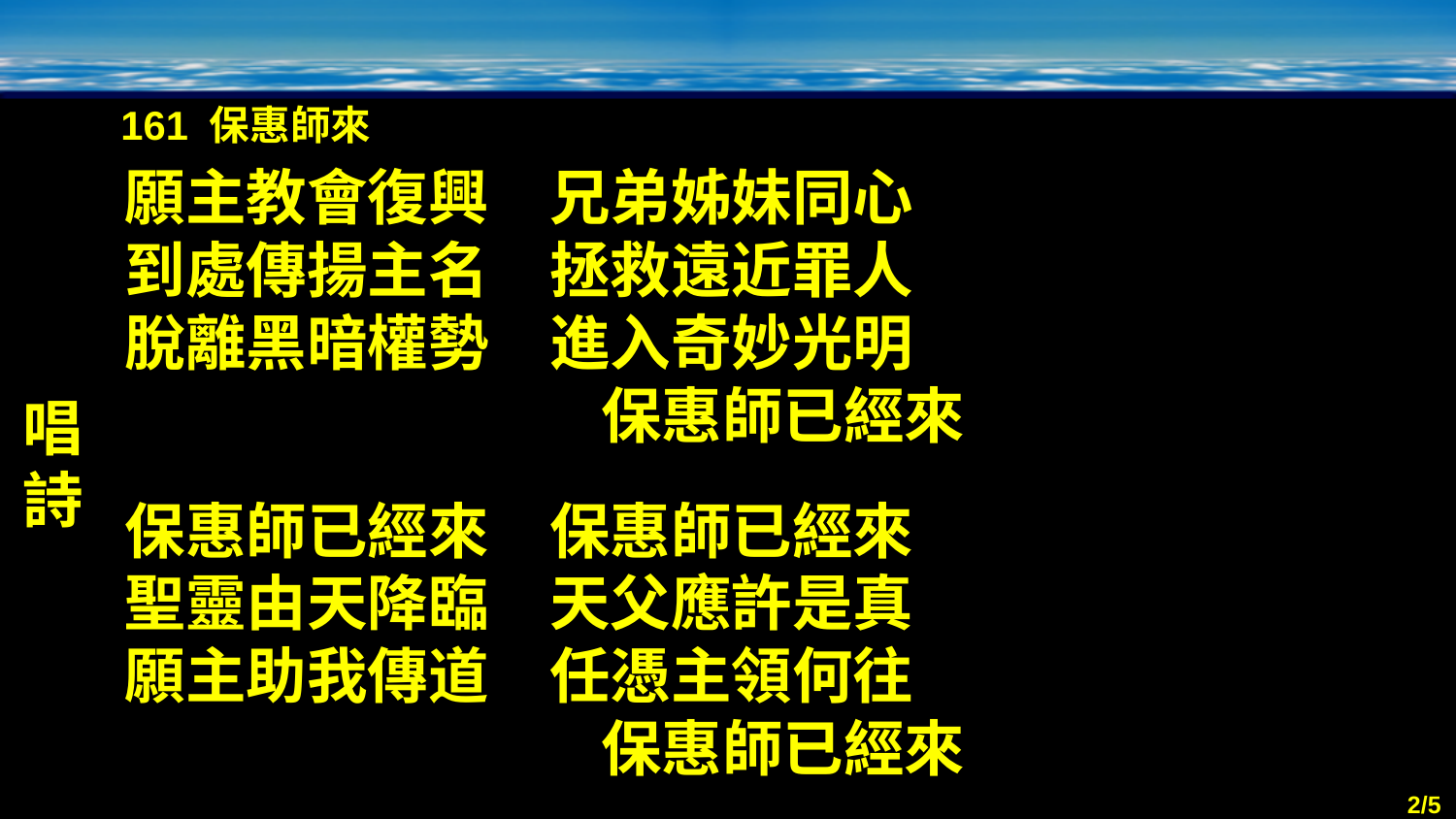

161 保惠師來
唱詩
願主教會復興　兄弟姊妹同心
到處傳揚主名　拯救遠近罪人
脫離黑暗權勢　進入奇妙光明
保惠師已經來
保惠師已經來　保惠師已經來
聖靈由天降臨　天父應許是真
願主助我傳道　任憑主領何往
保惠師已經來
2/5